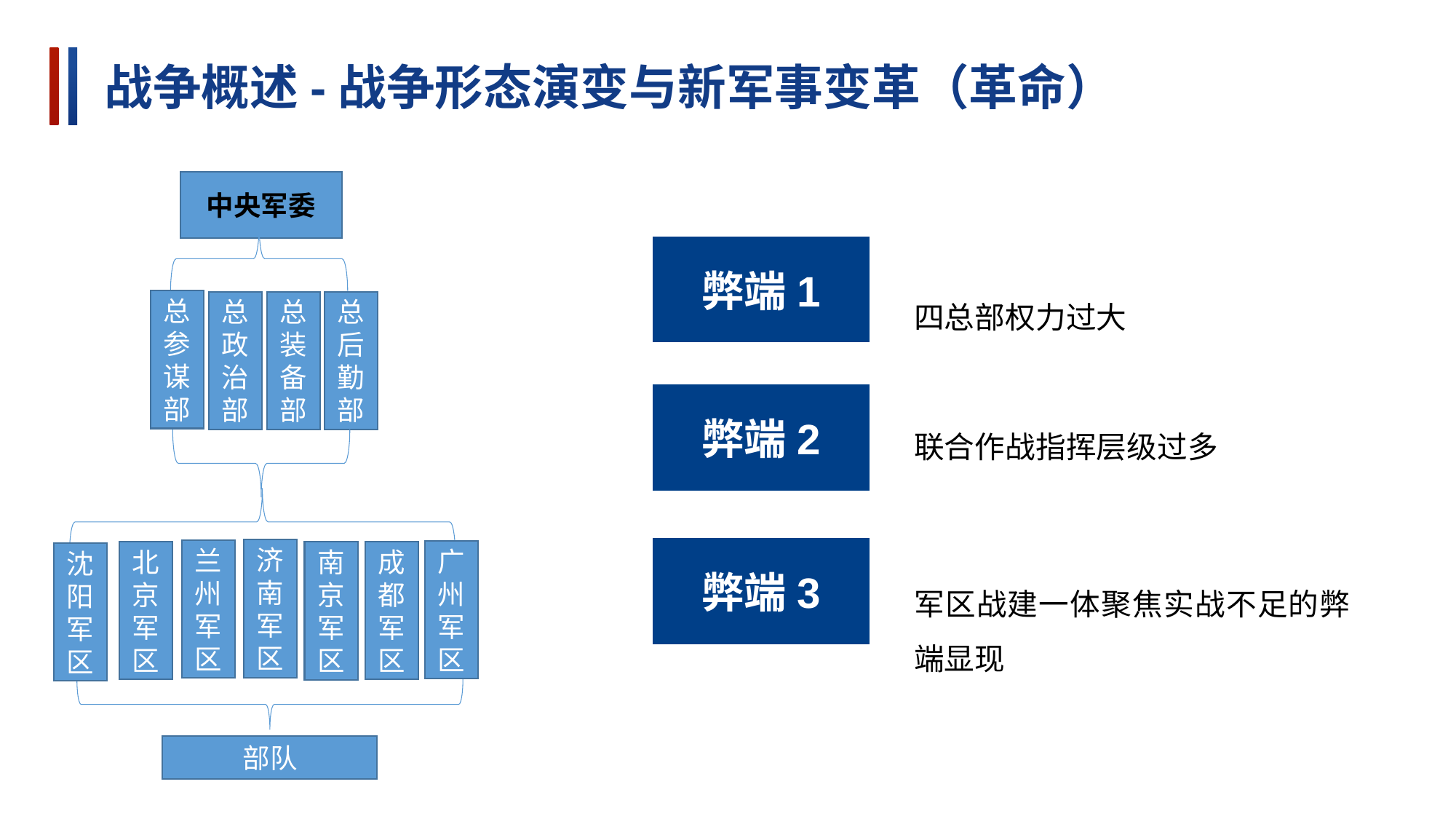

战争概述-战争形态演变与新军事变革（革命）
（四）战争形态演变与新军事革命

中央军委
弊端1
四总部权力过大
总参谋部
总政治部
总装备部
总后勤部

弊端2
联合作战指挥层级过多

济南军区
弊端3
兰州军区
广州军区
北京军区
成都军区
南京军区
沈阳军区
军区战建一体聚焦实战不足的弊端显现
部队